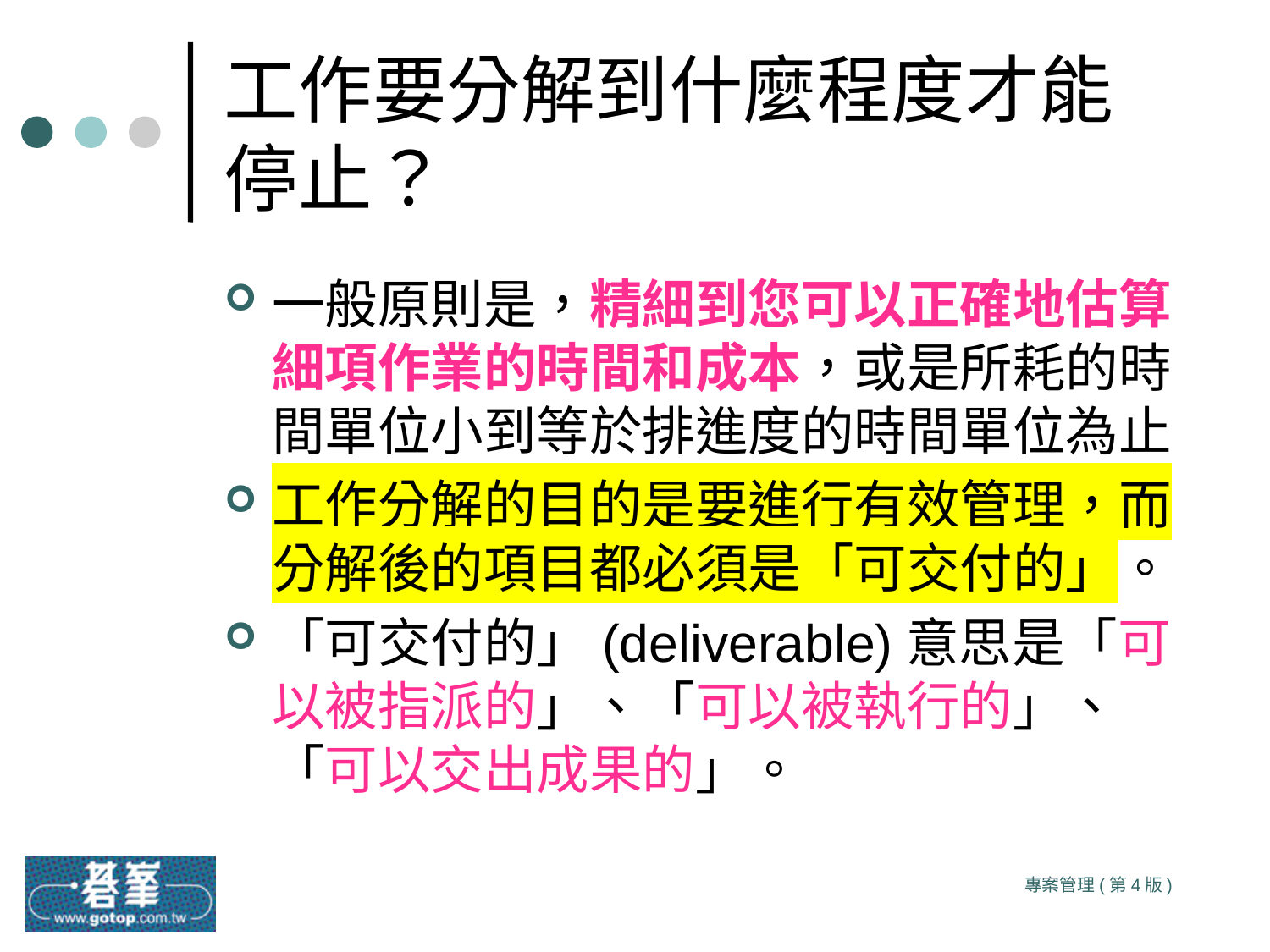

# 工作要分解到什麼程度才能停止？
一般原則是，精細到您可以正確地估算細項作業的時間和成本，或是所耗的時間單位小到等於排進度的時間單位為止
工作分解的目的是要進行有效管理，而分解後的項目都必須是「可交付的」。
「可交付的」(deliverable)意思是「可以被指派的」、「可以被執行的」、「可以交出成果的」。
專案管理(第4版)